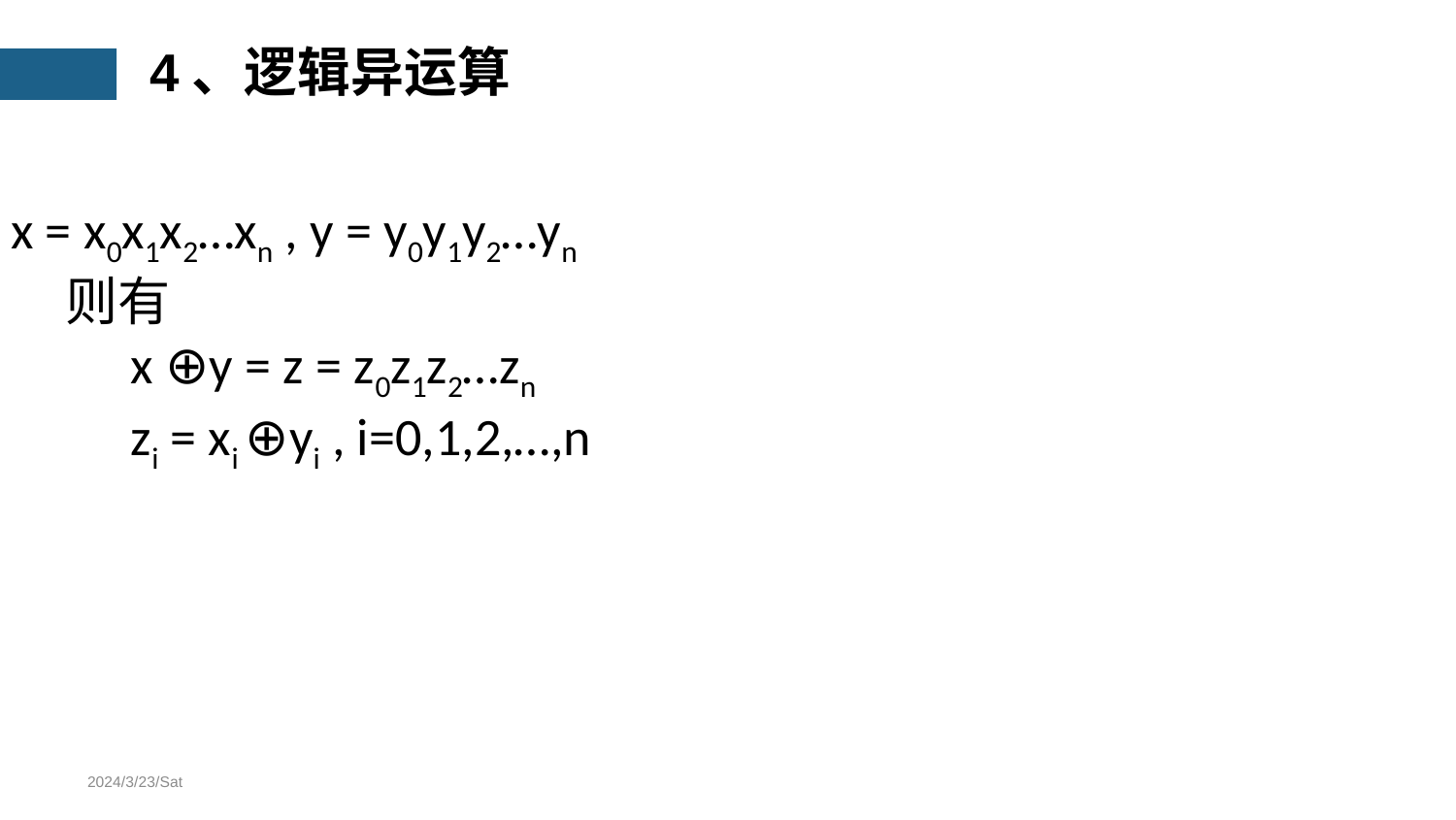

4、逻辑异运算
x = x0x1x2…xn , y = y0y1y2…yn
则有
　x ⊕y = z = z0z1z2…zn
　zi = xi ⊕yi , i=0,1,2,…,n
2024/3/23/Sat